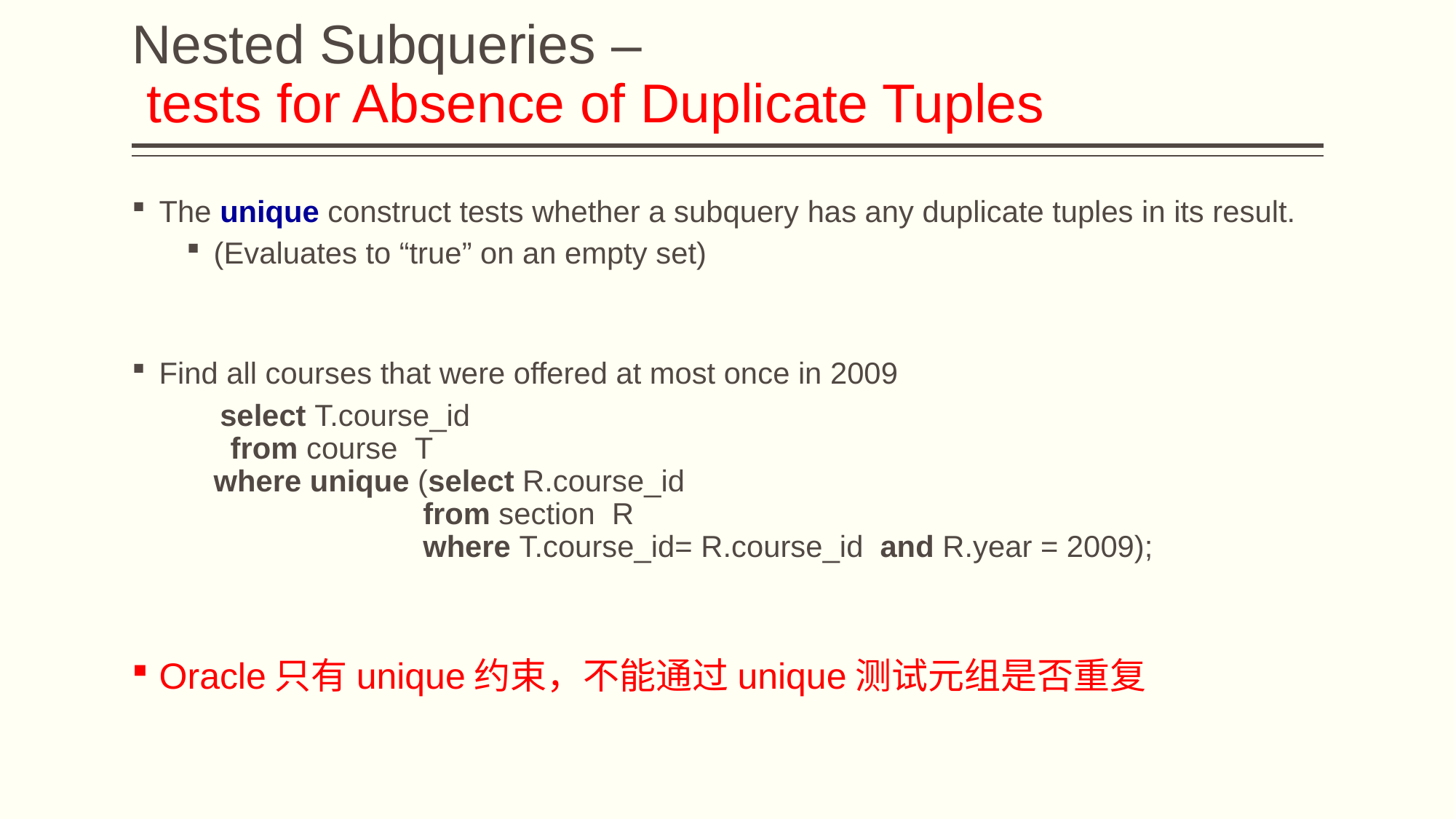

# Nested Subqueries – tests for Absence of Duplicate Tuples
The unique construct tests whether a subquery has any duplicate tuples in its result.
(Evaluates to “true” on an empty set)

Find all courses that were offered at most once in 2009
    select T.course_id
  from course  T
where unique (select R.course_id
                         from section  R
                         where T.course_id= R.course_id  and R.year = 2009);

Oracle只有unique约束，不能通过unique测试元组是否重复